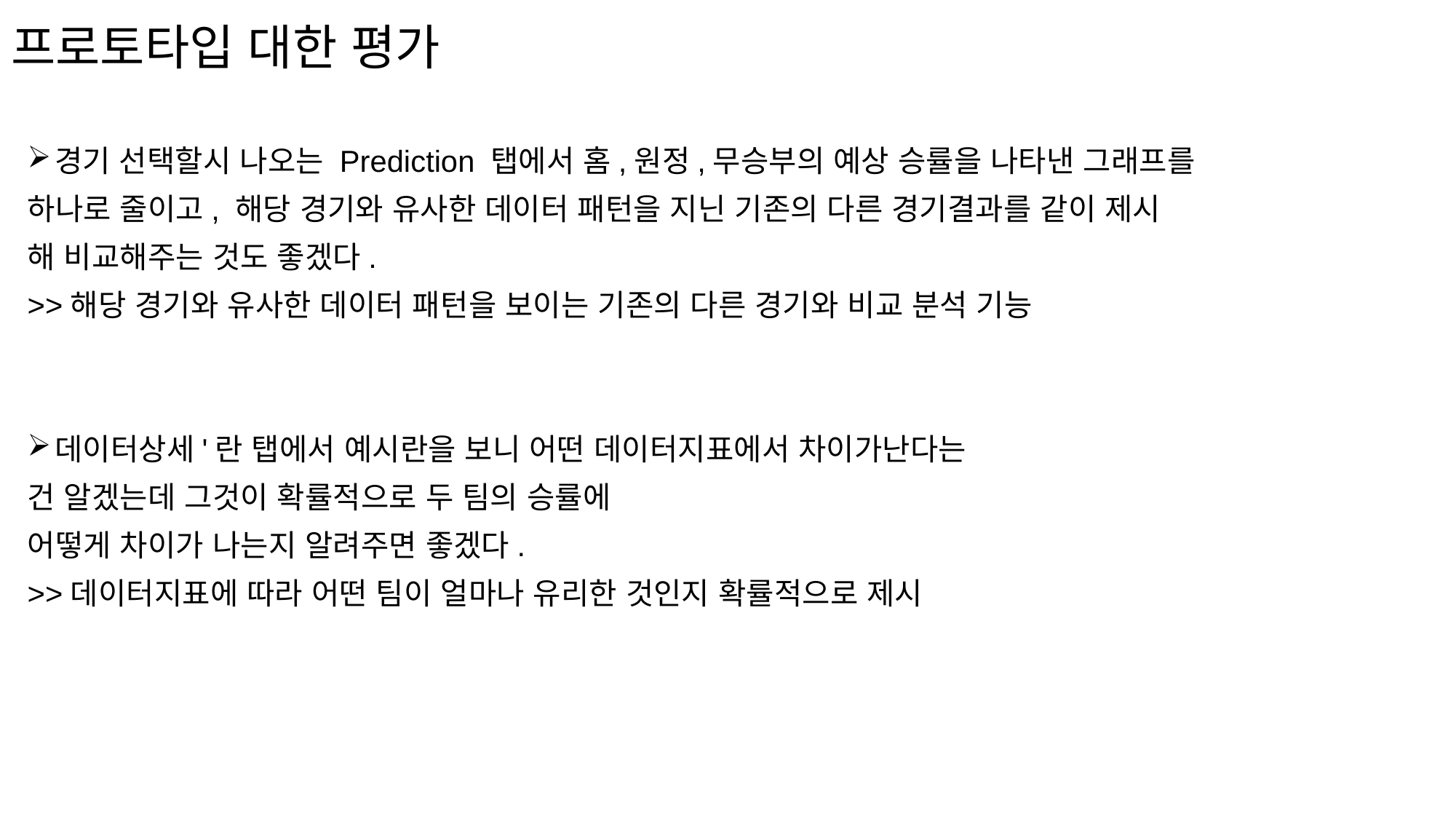

# 프로토타입 대한 평가

경기 선택할시 나오는 Prediction 탭에서 홈,원정,무승부의 예상 승률을 나타낸 그래프를
하나로 줄이고, 해당 경기와 유사한 데이터 패턴을 지닌 기존의 다른 경기결과를 같이 제시
해 비교해주는 것도 좋겠다.
>>해당 경기와 유사한 데이터 패턴을 보이는 기존의 다른 경기와 비교 분석 기능

데이터상세'란 탭에서 예시란을 보니 어떤 데이터지표에서 차이가난다는
건 알겠는데 그것이 확률적으로 두 팀의 승률에
어떻게 차이가 나는지 알려주면 좋겠다.
>>데이터지표에 따라 어떤 팀이 얼마나 유리한 것인지 확률적으로 제시